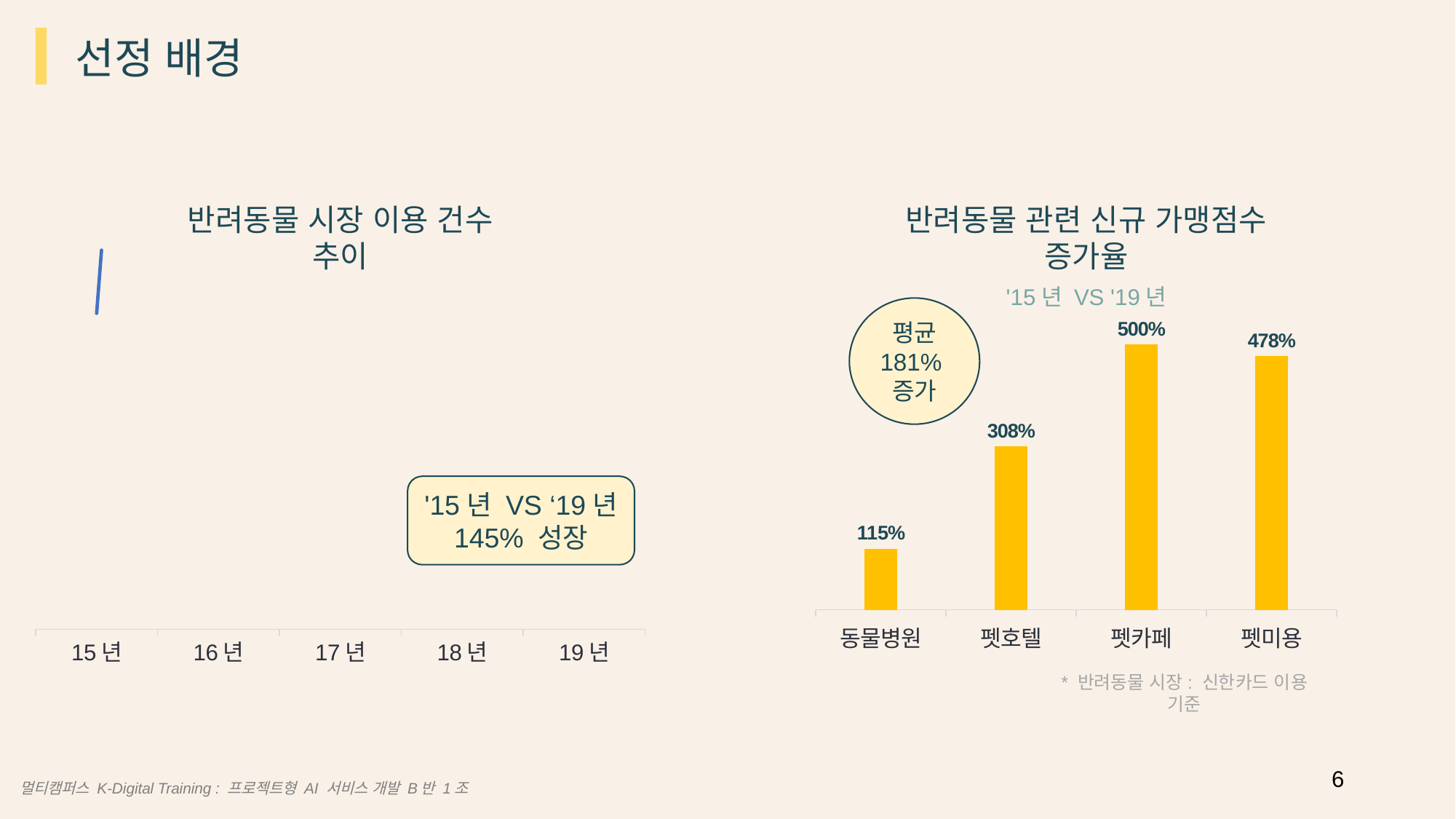

선정 배경
반려동물 시장 이용 건수 추이

### Chart

| Category | 1분기 | 열1 | 열2 | 열3 |
|---|---|---|---|---|
| 15년 | 10.0 | None | None | None |
| 16년 | 60.0 | None | None | None |
| 17년 | 100.0 | None | None | None |
| 18년 | 120.0 | None | None | None |
| 19년 | 155.0 | None | None | None |
'15년 VS ‘19년
145% 성장
반려동물 관련 신규 가맹점수 증가율

'15년 VS '19년

### Chart

| Category | 1분기 |
|---|---|
| 동물병원 | 1.15 |
| 펫호텔 | 3.08 |
| 펫카페 | 5.0 |
| 펫미용 | 4.78 |
평균
181%
증가
* 반려동물 시장: 신한카드 이용 기준
6